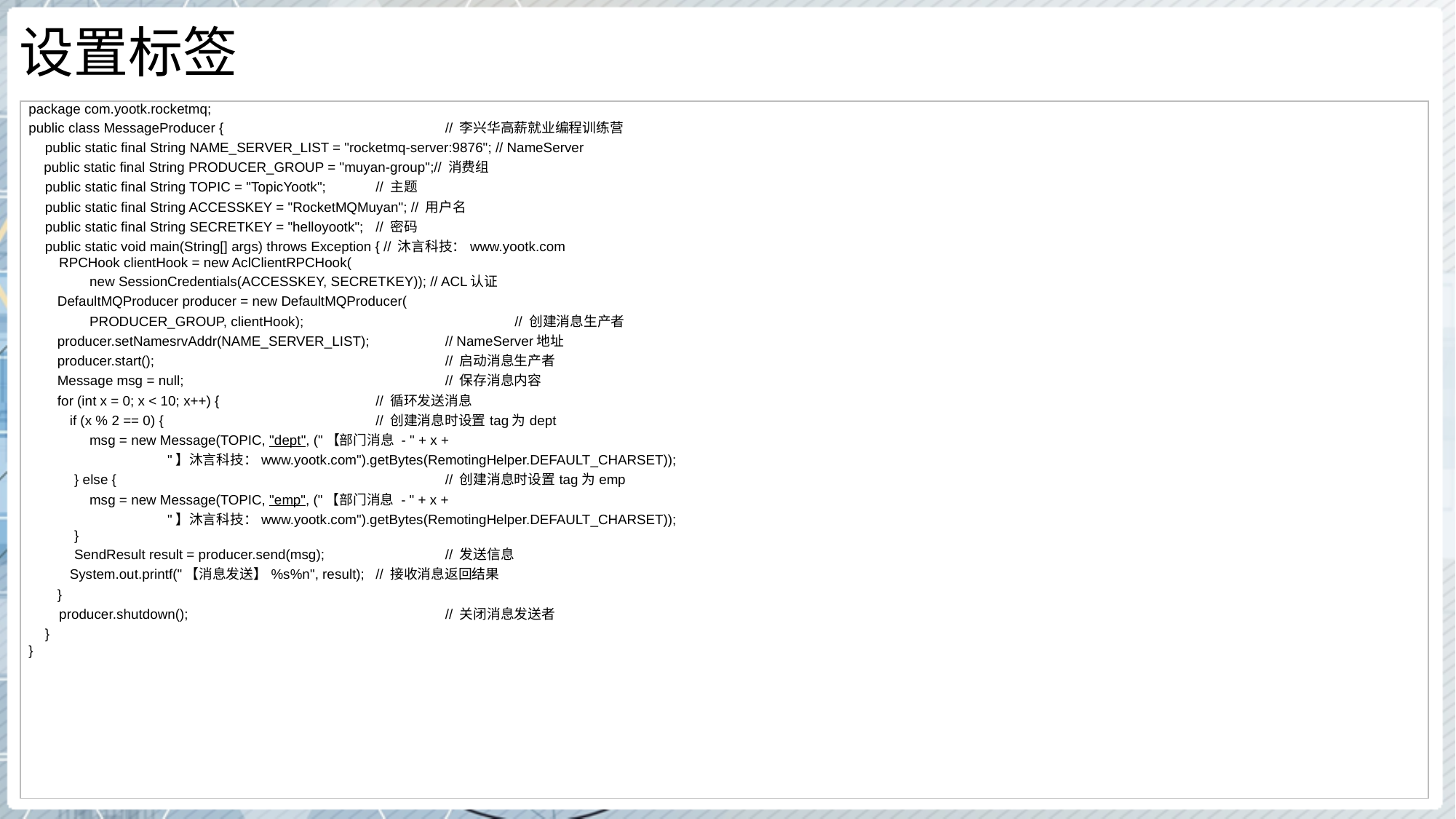

# 设置标签
| package com.yootk.rocketmq; public class MessageProducer { // 李兴华高薪就业编程训练营 public static final String NAME\_SERVER\_LIST = "rocketmq-server:9876"; // NameServer public static final String PRODUCER\_GROUP = "muyan-group";// 消费组 public static final String TOPIC = "TopicYootk"; // 主题 public static final String ACCESSKEY = "RocketMQMuyan"; // 用户名 public static final String SECRETKEY = "helloyootk"; // 密码 public static void main(String[] args) throws Exception { // 沐言科技：www.yootk.com RPCHook clientHook = new AclClientRPCHook( new SessionCredentials(ACCESSKEY, SECRETKEY)); // ACL认证 DefaultMQProducer producer = new DefaultMQProducer( PRODUCER\_GROUP, clientHook); // 创建消息生产者 producer.setNamesrvAddr(NAME\_SERVER\_LIST); // NameServer地址 producer.start(); // 启动消息生产者 Message msg = null; // 保存消息内容 for (int x = 0; x < 10; x++) { // 循环发送消息 if (x % 2 == 0) { // 创建消息时设置tag为dept msg = new Message(TOPIC, "dept", ("【部门消息 - " + x + "】沐言科技：www.yootk.com").getBytes(RemotingHelper.DEFAULT\_CHARSET)); } else { // 创建消息时设置tag为emp msg = new Message(TOPIC, "emp", ("【部门消息 - " + x + "】沐言科技：www.yootk.com").getBytes(RemotingHelper.DEFAULT\_CHARSET)); } SendResult result = producer.send(msg); // 发送信息 System.out.printf("【消息发送】%s%n", result); // 接收消息返回结果 } producer.shutdown(); // 关闭消息发送者 } } |
| --- |